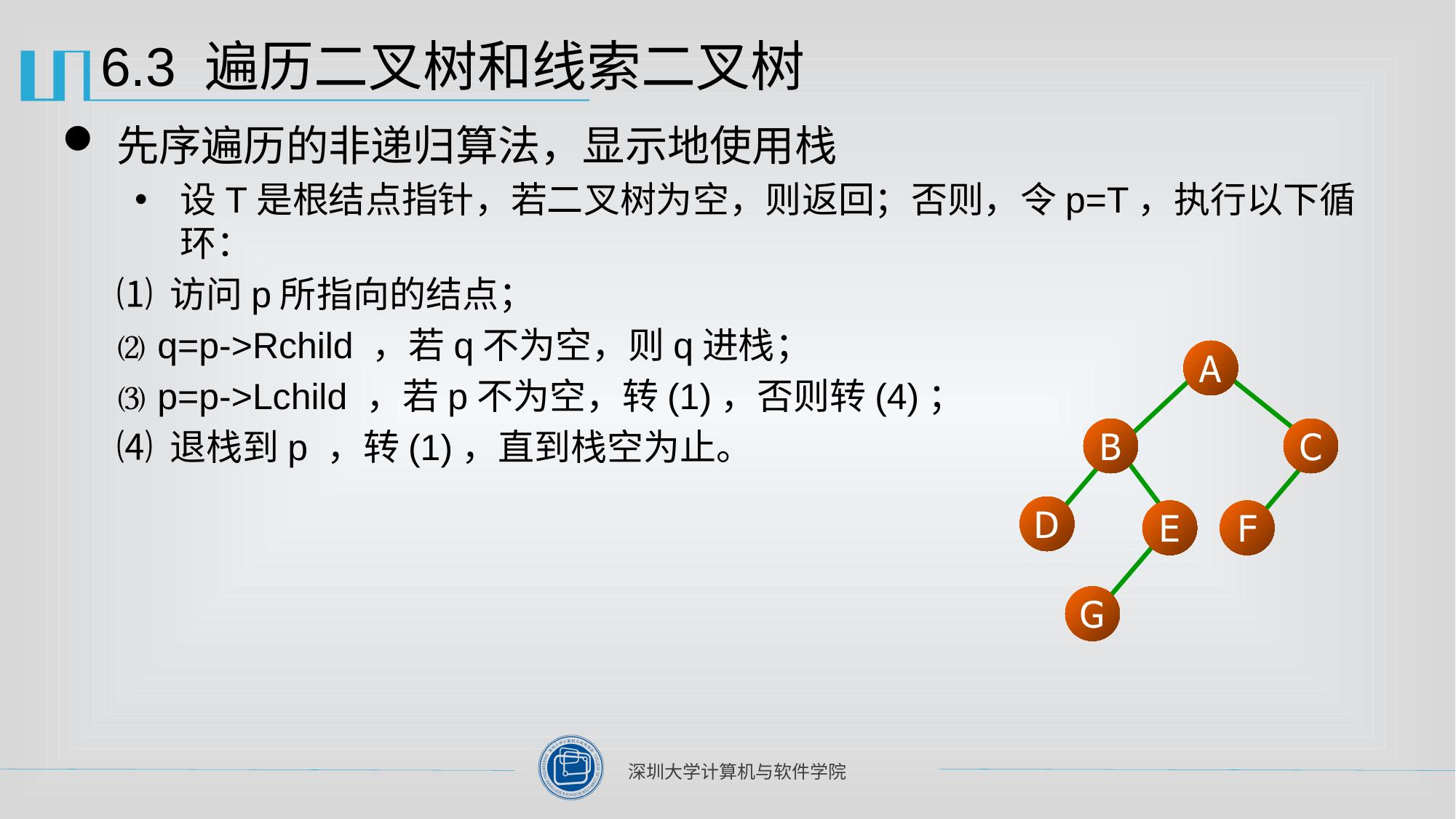

# 6.3 遍历二叉树和线索二叉树
先序遍历的非递归算法，显示地使用栈
设T是根结点指针，若二叉树为空，则返回；否则，令p=T，执行以下循环：
⑴ 访问p所指向的结点；
⑵ q=p->Rchild ，若q不为空，则q进栈；
⑶ p=p->Lchild ，若p不为空，转(1)，否则转(4)；
⑷ 退栈到p ，转(1)，直到栈空为止。

A

B
C

D
E
F

G
32